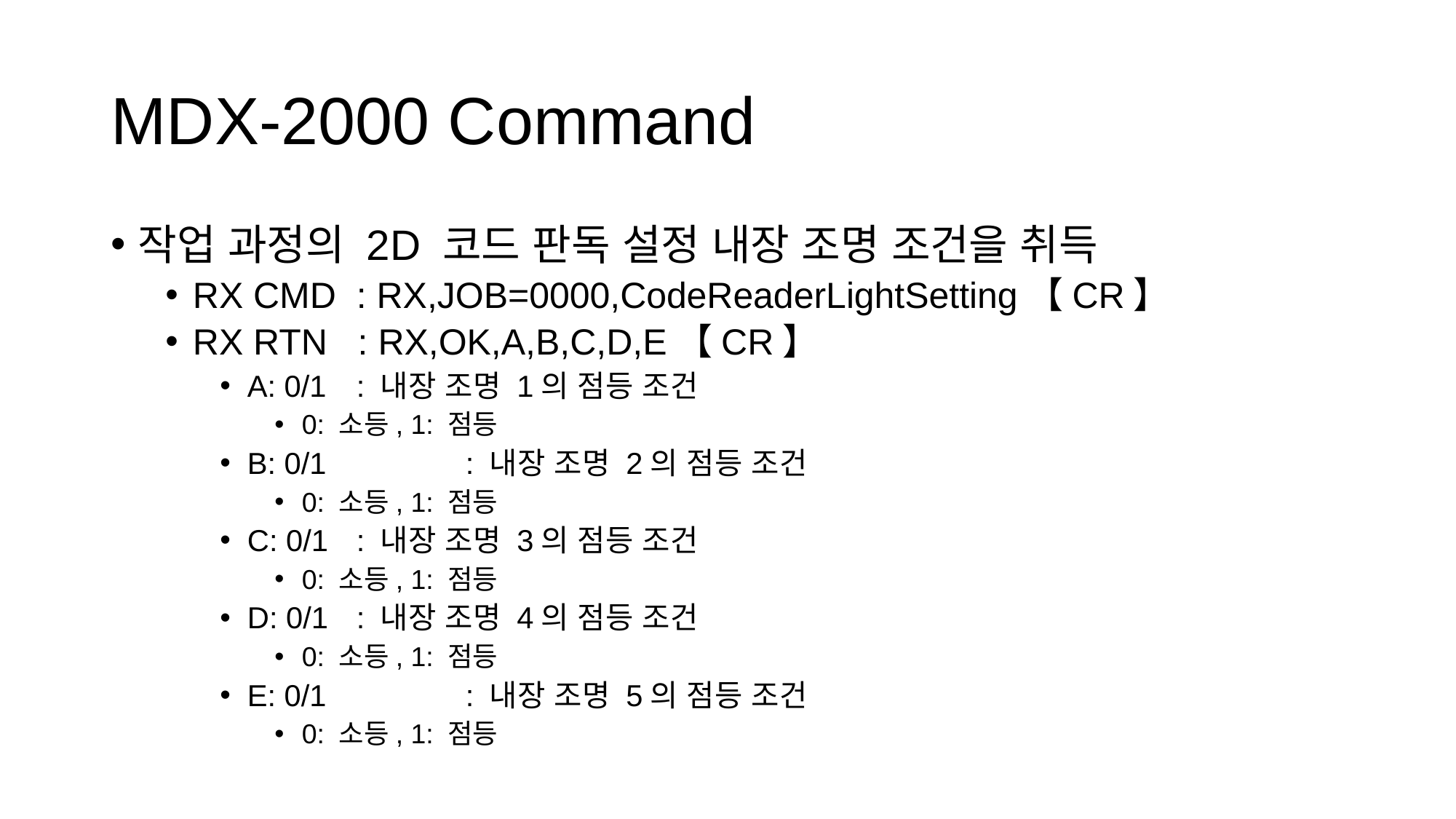

# MDX-2000 Command
작업 과정의 2D 코드 판독 설정 내장 조명 조건을 취득
RX CMD  : RX,JOB=0000,CodeReaderLightSetting【CR】
RX RTN   : RX,OK,A,B,C,D,E【CR】
A: 0/1	: 내장 조명 1의 점등 조건
0: 소등, 1: 점등
B: 0/1		: 내장 조명 2의 점등 조건
0: 소등, 1: 점등
C: 0/1	: 내장 조명 3의 점등 조건
0: 소등, 1: 점등
D: 0/1	: 내장 조명 4의 점등 조건
0: 소등, 1: 점등
E: 0/1		: 내장 조명 5의 점등 조건
0: 소등, 1: 점등